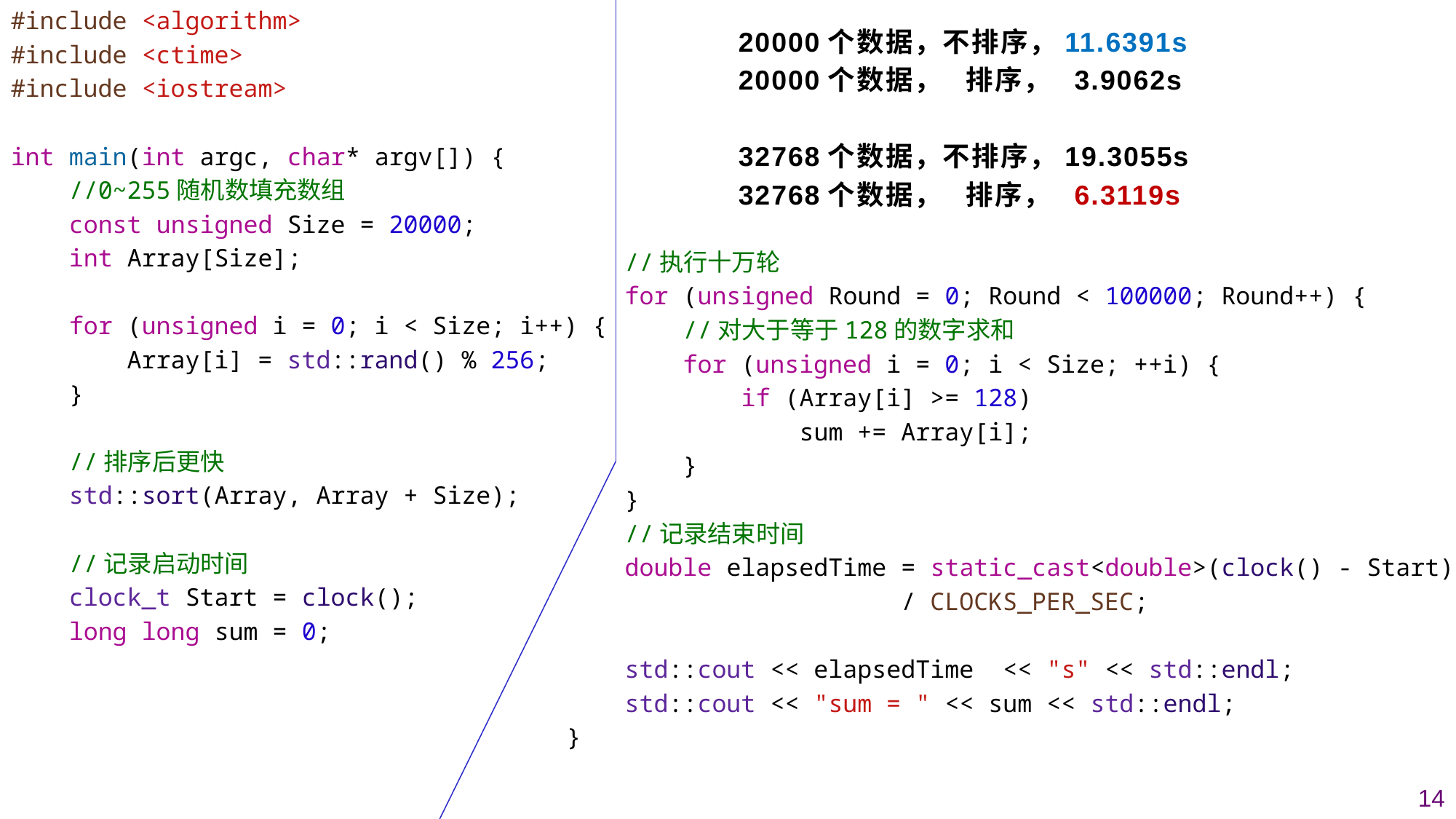

#include <algorithm>
#include <ctime>
#include <iostream>

int main(int argc, char* argv[]) {
    //0~255随机数填充数组
    const unsigned Size = 20000;
    int Array[Size];

    for (unsigned i = 0; i < Size; i++) {
        Array[i] = std::rand() % 256;
    }

    //排序后更快
    std::sort(Array, Array + Size);

    //记录启动时间
    clock_t Start = clock();
    long long sum = 0;

20000个数据，不排序，11.6391s
20000个数据，   排序，  3.9062s

32768个数据，不排序，19.3055s
32768个数据，   排序，  6.3119s
    //执行十万轮
    for (unsigned Round = 0; Round < 100000; Round++) {
        //对大于等于128的数字求和
        for (unsigned i = 0; i < Size; ++i) {
            if (Array[i] >= 128)
                sum += Array[i];
        }
    }
    //记录结束时间
    double elapsedTime = static_cast<double>(clock() - Start)
                       / CLOCKS_PER_SEC;

    std::cout << elapsedTime  << "s" << std::endl;
    std::cout << "sum = " << sum << std::endl;
}
14